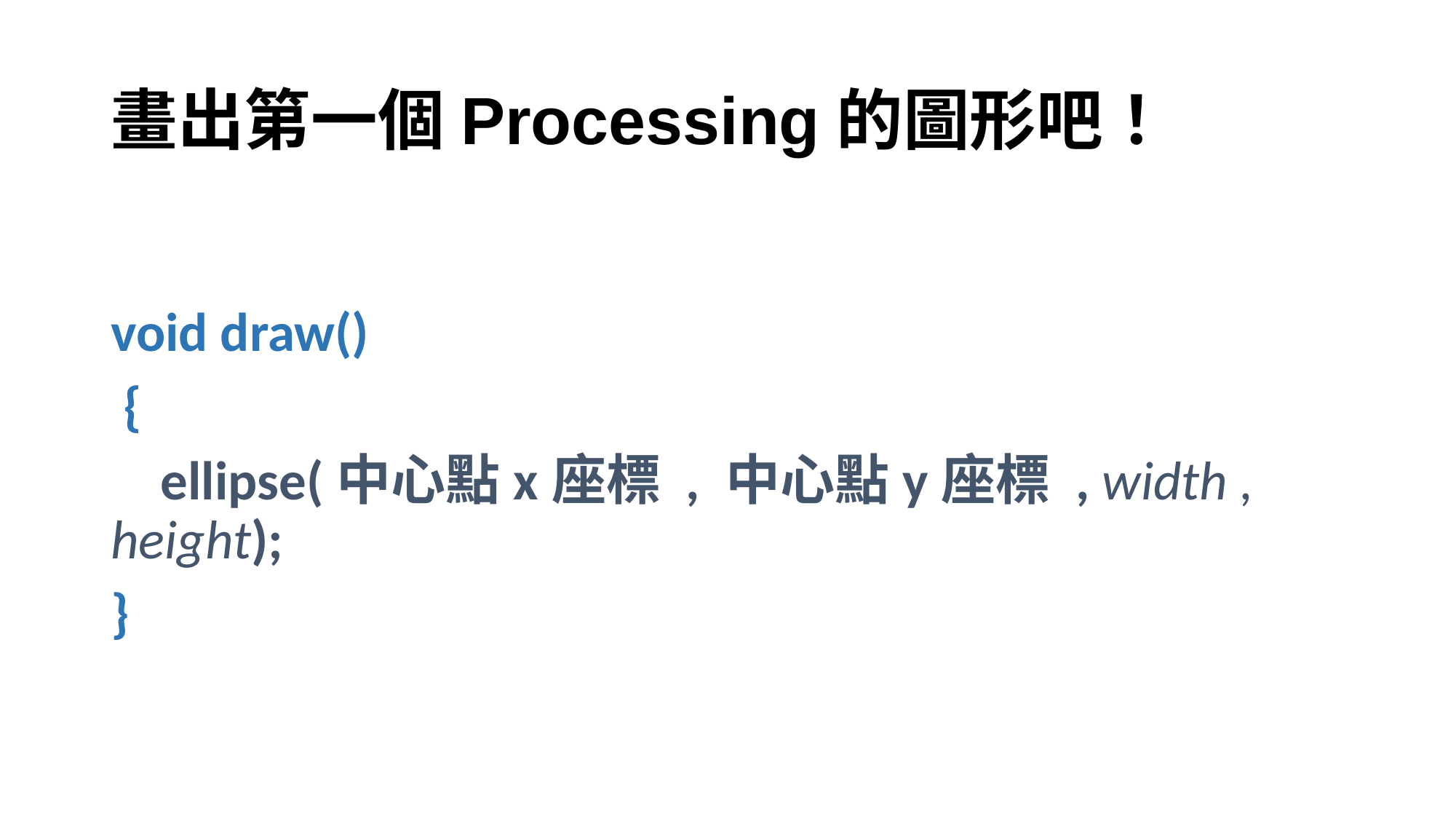

# 畫出第一個Processing的圖形吧！

void draw()
 {
    ellipse(中心點x座標 , 中心點y座標 , width , height);
}